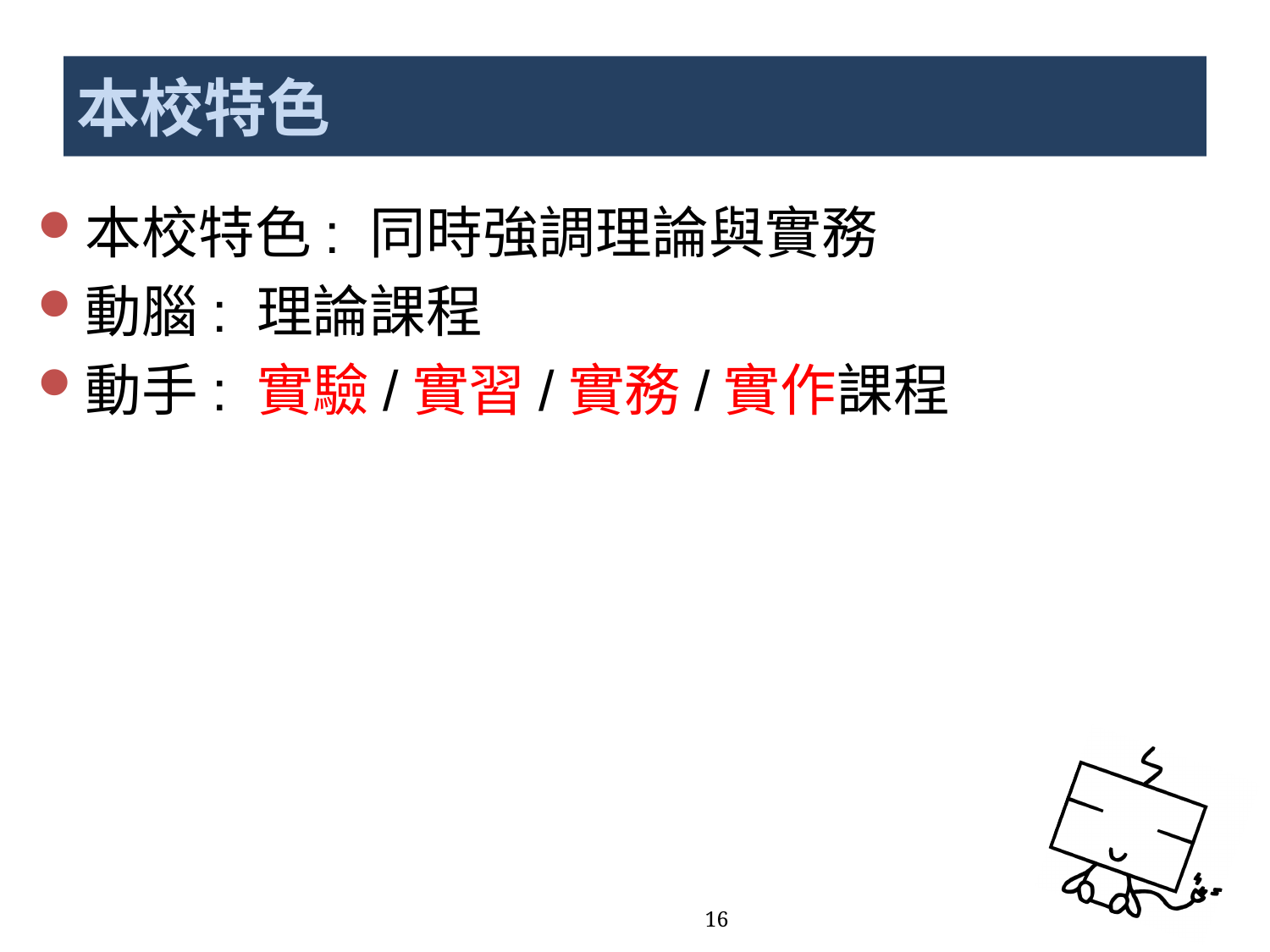

# 本校特色
本校特色: 同時強調理論與實務
動腦: 理論課程
動手: 實驗/實習/實務/實作課程

16